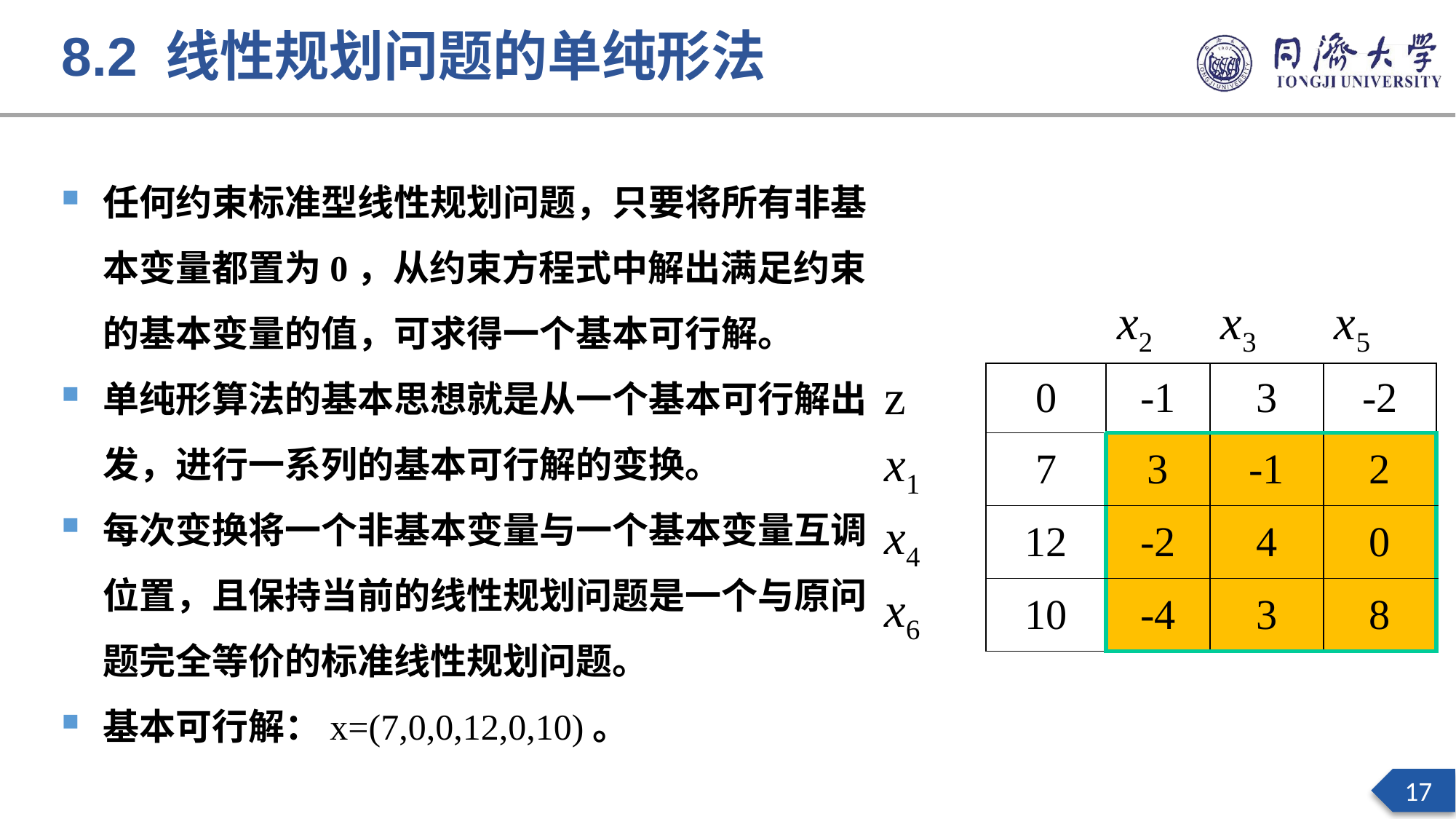

8.2 线性规划问题的单纯形法
任何约束标准型线性规划问题，只要将所有非基本变量都置为0，从约束方程式中解出满足约束的基本变量的值，可求得一个基本可行解。
单纯形算法的基本思想就是从一个基本可行解出发，进行一系列的基本可行解的变换。
每次变换将一个非基本变量与一个基本变量互调位置，且保持当前的线性规划问题是一个与原问题完全等价的标准线性规划问题。
基本可行解：x=(7,0,0,12,0,10)。
|  |  | x2 | x3 | x5 |
| --- | --- | --- | --- | --- |
| z | 0 | -1 | 3 | -2 |
| x1 | 7 | 3 | -1 | 2 |
| x4 | 12 | -2 | 4 | 0 |
| x6 | 10 | -4 | 3 | 8 |